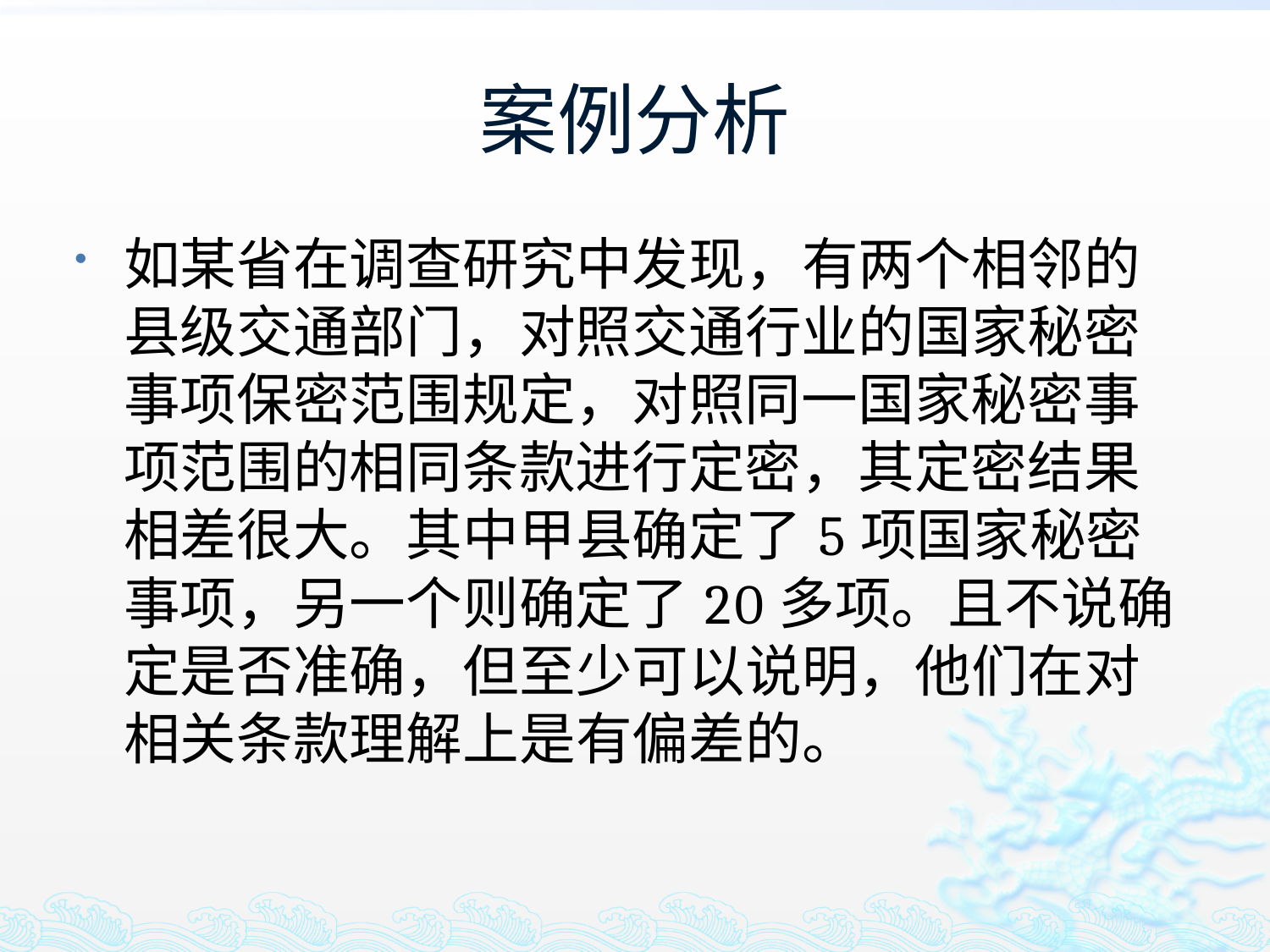

# 案例分析
如某省在调查研究中发现，有两个相邻的县级交通部门，对照交通行业的国家秘密事项保密范围规定，对照同一国家秘密事项范围的相同条款进行定密，其定密结果相差很大。其中甲县确定了5项国家秘密事项，另一个则确定了20多项。且不说确定是否准确，但至少可以说明，他们在对相关条款理解上是有偏差的。